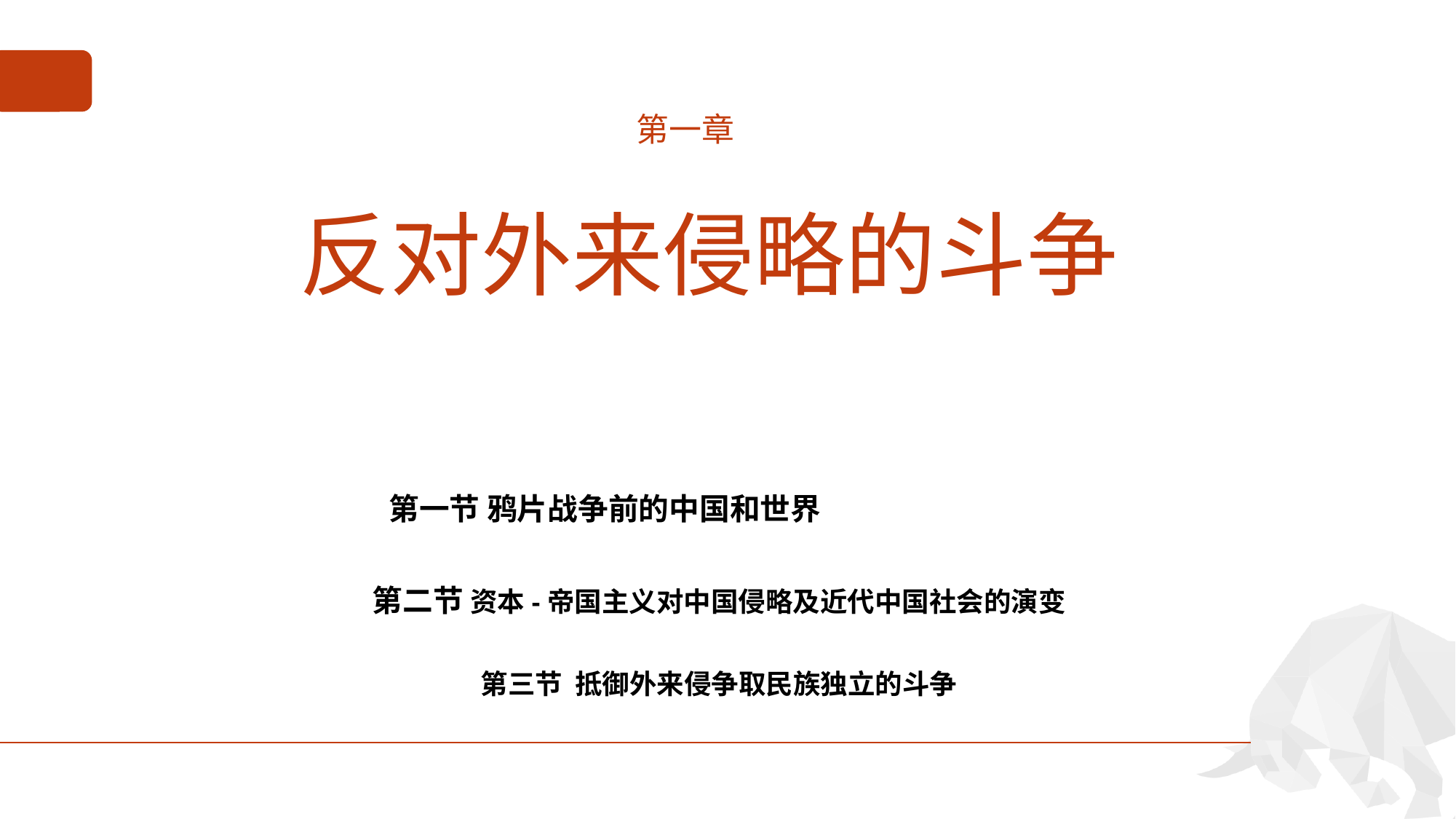

第一章
反对外来侵略的斗争
第一节 鸦片战争前的中国和世界
第二节 资本-帝国主义对中国侵略及近代中国社会的演变
第三节  抵御外来侵争取民族独立的斗争